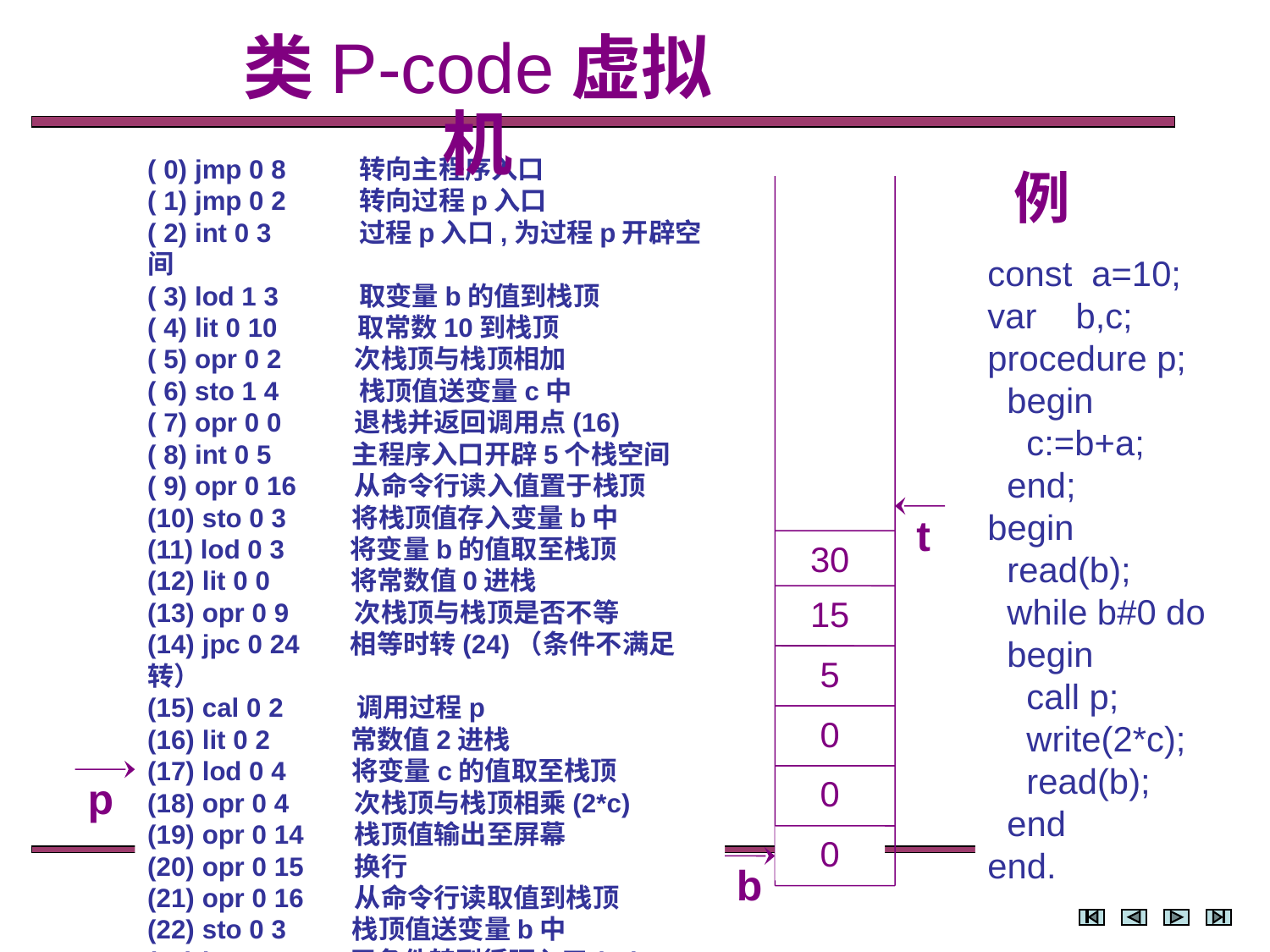

类P-code虚拟机
( 0) jmp 0 8         转向主程序入口
( 1) jmp 0 2         转向过程p入口
( 2) int 0 3           过程p入口,为过程p开辟空间
( 3) lod 1 3          取变量b的值到栈顶
( 4) lit 0 10          取常数10到栈顶
( 5) opr 0 2         次栈顶与栈顶相加
( 6) sto 1 4          栈顶值送变量c中
( 7) opr 0 0         退栈并返回调用点(16)
( 8) int 0 5          主程序入口开辟5个栈空间
( 9) opr 0 16       从命令行读入值置于栈顶
(10) sto 0 3        将栈顶值存入变量b中
(11) lod 0 3        将变量b的值取至栈顶
(12) lit 0 0          将常数值0进栈
(13) opr 0 9        次栈顶与栈顶是否不等
(14) jpc 0 24      相等时转(24)（条件不满足转）
(15) cal 0 2         调用过程p
(16) lit 0 2          常数值2进栈
(17) lod 0 4        将变量c的值取至栈顶
(18) opr 0 4        次栈顶与栈顶相乘(2*c)
(19) opr 0 14      栈顶值输出至屏幕
(20) opr 0 15      换行
(21) opr 0 16      从命令行读取值到栈顶
(22) sto 0 3        栈顶值送变量b中
(23) jmp 0 11     无条件转到循环入口(11)
(24) opr 0 0        结束退栈
 例

const  a=10;
var    b,c;
procedure p;
  begin
    c:=b+a;
  end;
begin
  read(b);
  while b#0 do
  begin
    call p;
    write(2*c);
    read(b);
  end
end.

t

30

15

5

0

p

0

0

b